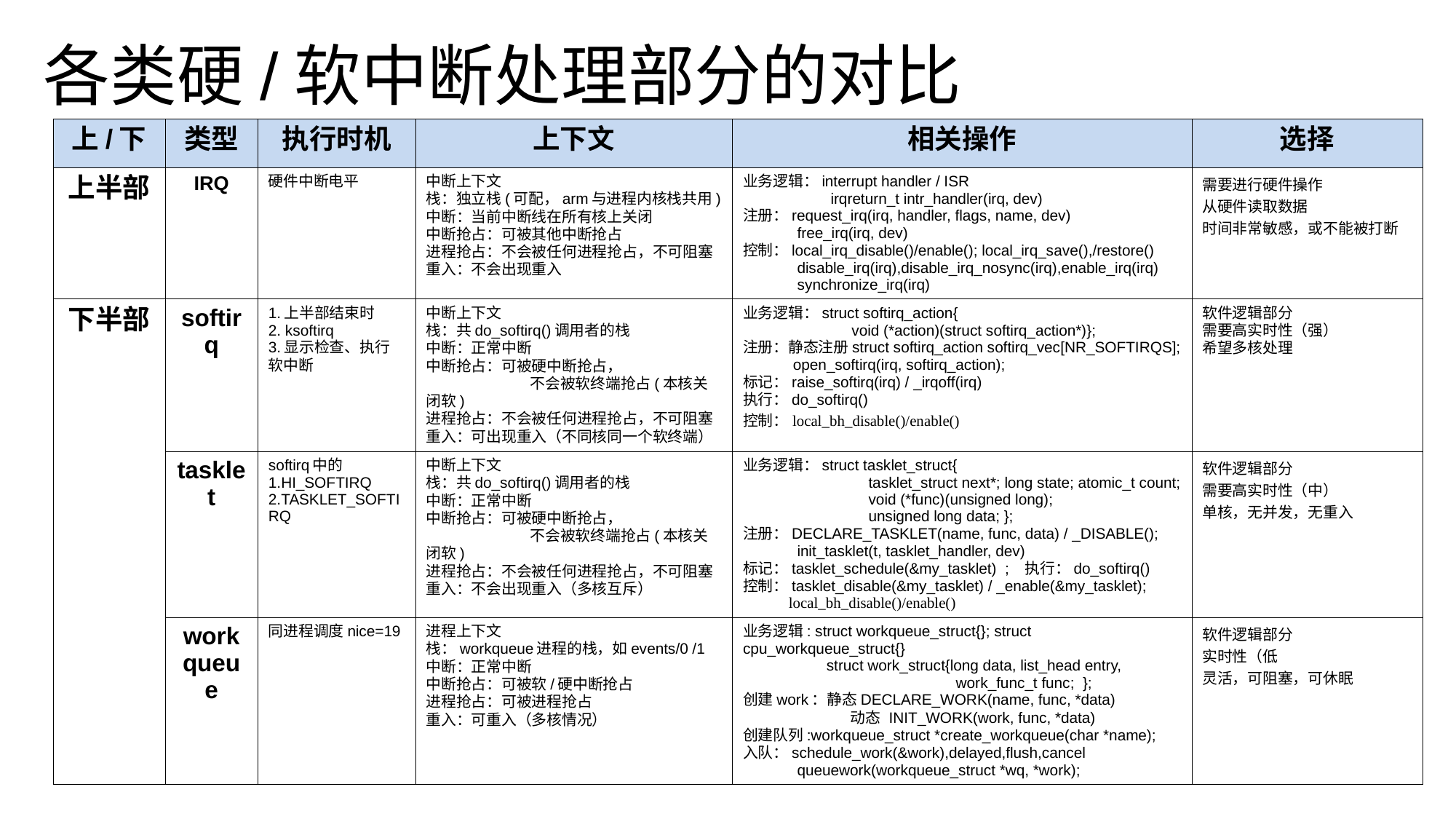

各类硬/软中断处理部分的对比
| 上/下 | 类型 | 执行时机 | 上下文 | 相关操作 | 选择 |
| --- | --- | --- | --- | --- | --- |
| 上半部 | IRQ | 硬件中断电平 | 中断上下文 栈：独立栈(可配，arm与进程内核栈共用) 中断：当前中断线在所有核上关闭 中断抢占：可被其他中断抢占 进程抢占：不会被任何进程抢占，不可阻塞 重入：不会出现重入 | 业务逻辑：interrupt handler / ISR irqreturn\_t intr\_handler(irq, dev) 注册：request\_irq(irq, handler, flags, name, dev) free\_irq(irq, dev) 控制：local\_irq\_disable()/enable(); local\_irq\_save(),/restore() disable\_irq(irq),disable\_irq\_nosync(irq),enable\_irq(irq) synchronize\_irq(irq) | 需要进行硬件操作 从硬件读取数据 时间非常敏感，或不能被打断 |
| 下半部 | softirq | 1.上半部结束时 2. ksoftirq 3.显示检查、执行软中断 | 中断上下文 栈：共do\_softirq()调用者的栈 中断：正常中断 中断抢占：可被硬中断抢占， 不会被软终端抢占(本核关闭软) 进程抢占：不会被任何进程抢占，不可阻塞 重入：可出现重入（不同核同一个软终端） | 业务逻辑：struct softirq\_action{ void (\*action)(struct softirq\_action\*)}; 注册：静态注册struct softirq\_action softirq\_vec[NR\_SOFTIRQS]; open\_softirq(irq, softirq\_action); 标记：raise\_softirq(irq) / \_irqoff(irq) 执行：do\_softirq() 控制：local\_bh\_disable()/enable() | 软件逻辑部分 需要高实时性（强） 希望多核处理 |
|  | tasklet | softirq中的 1.HI\_SOFTIRQ 2.TASKLET\_SOFTIRQ | 中断上下文 栈：共do\_softirq()调用者的栈 中断：正常中断 中断抢占：可被硬中断抢占， 不会被软终端抢占(本核关闭软) 进程抢占：不会被任何进程抢占，不可阻塞 重入：不会出现重入（多核互斥） | 业务逻辑：struct tasklet\_struct{ tasklet\_struct next\*; long state; atomic\_t count; void (\*func)(unsigned long); unsigned long data; }; 注册：DECLARE\_TASKLET(name, func, data) / \_DISABLE(); init\_tasklet(t, tasklet\_handler, dev) 标记：tasklet\_schedule(&my\_tasklet) ; 执行：do\_softirq() 控制：tasklet\_disable(&my\_tasklet) / \_enable(&my\_tasklet); local\_bh\_disable()/enable() | 软件逻辑部分 需要高实时性（中） 单核，无并发，无重入 |
|  | workqueue | 同进程调度nice=19 | 进程上下文 栈：workqueue进程的栈，如events/0 /1 中断：正常中断 中断抢占：可被软/硬中断抢占 进程抢占：可被进程抢占 重入：可重入（多核情况） | 业务逻辑: struct workqueue\_struct{}; struct cpu\_workqueue\_struct{} struct work\_struct{long data, list\_head entry, work\_func\_t func; }; 创建work：静态DECLARE\_WORK(name, func, \*data) 动态 INIT\_WORK(work, func, \*data) 创建队列:workqueue\_struct \*create\_workqueue(char \*name); 入队：schedule\_work(&work),delayed,flush,cancel queuework(workqueue\_struct \*wq, \*work); | 软件逻辑部分 实时性（低 灵活，可阻塞，可休眠 |